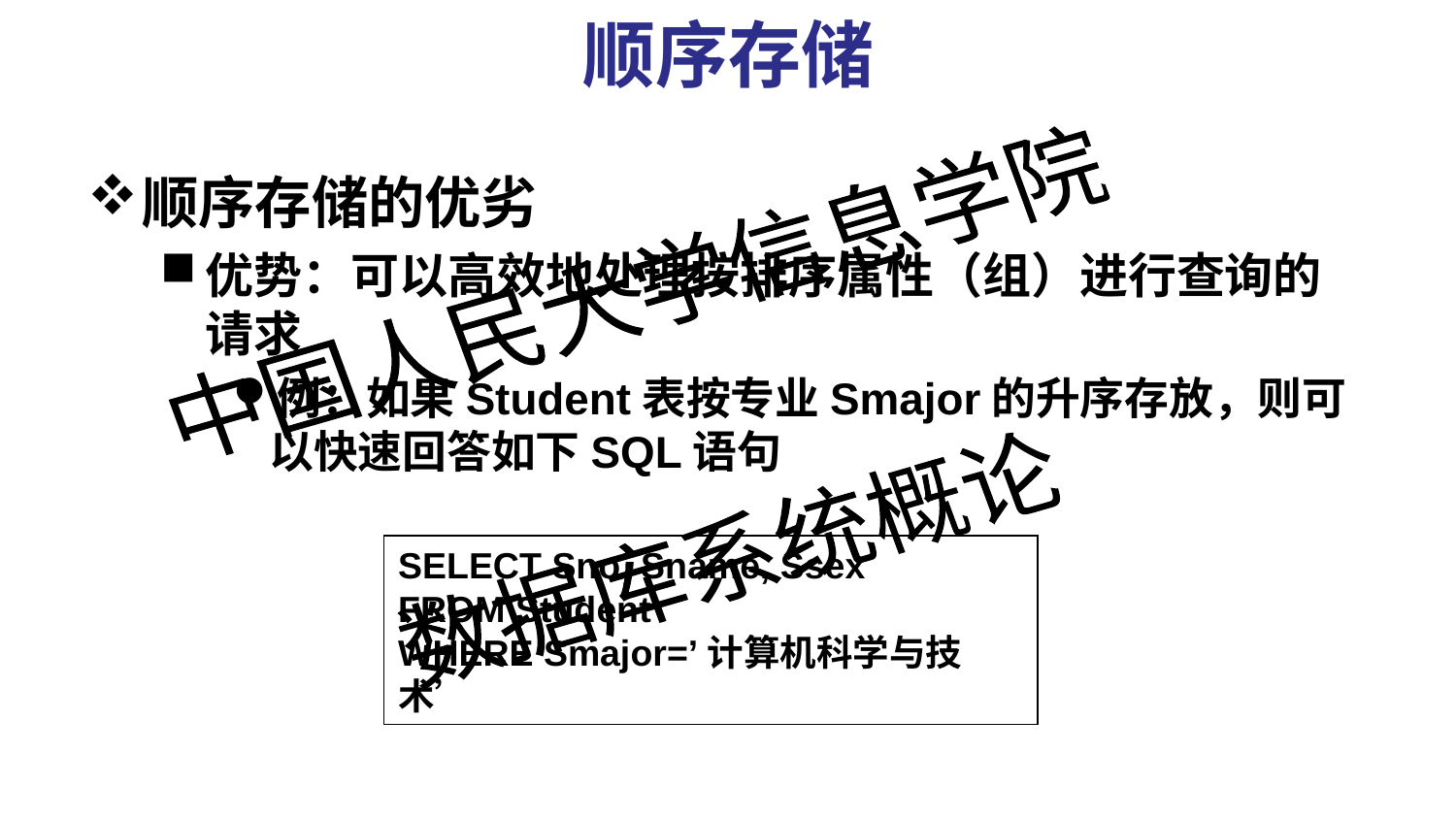

# 顺序存储
51
顺序存储的优劣
优势：可以高效地处理按排序属性（组）进行查询的请求
例：如果Student表按专业Smajor的升序存放，则可以快速回答如下SQL语句

SELECT Sno, Sname, Ssex
FROM Student
WHERE Smajor=’计算机科学与技术’